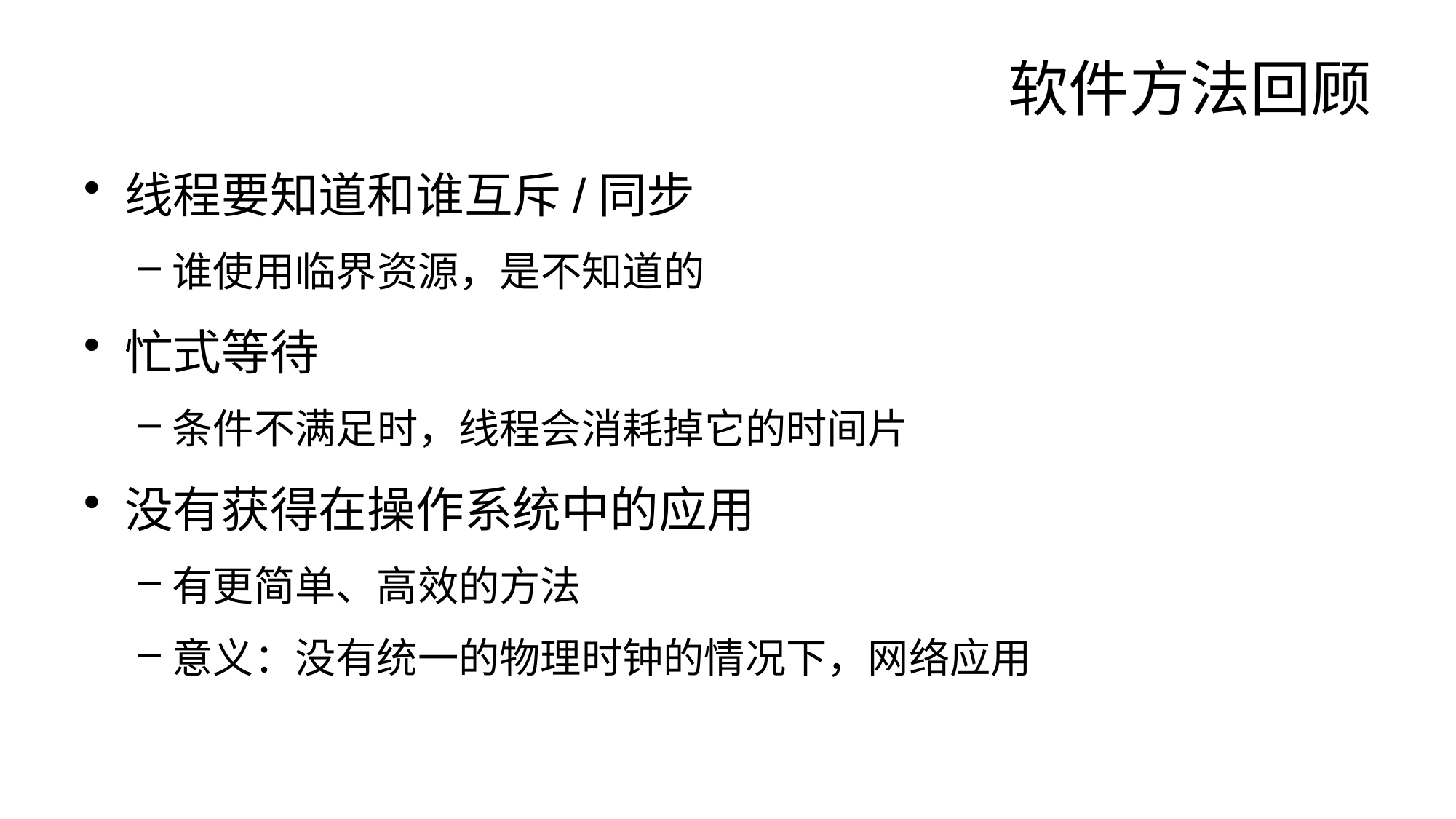

# 软件方法回顾
线程要知道和谁互斥/同步
谁使用临界资源，是不知道的
忙式等待
条件不满足时，线程会消耗掉它的时间片
没有获得在操作系统中的应用
有更简单、高效的方法
意义：没有统一的物理时钟的情况下，网络应用